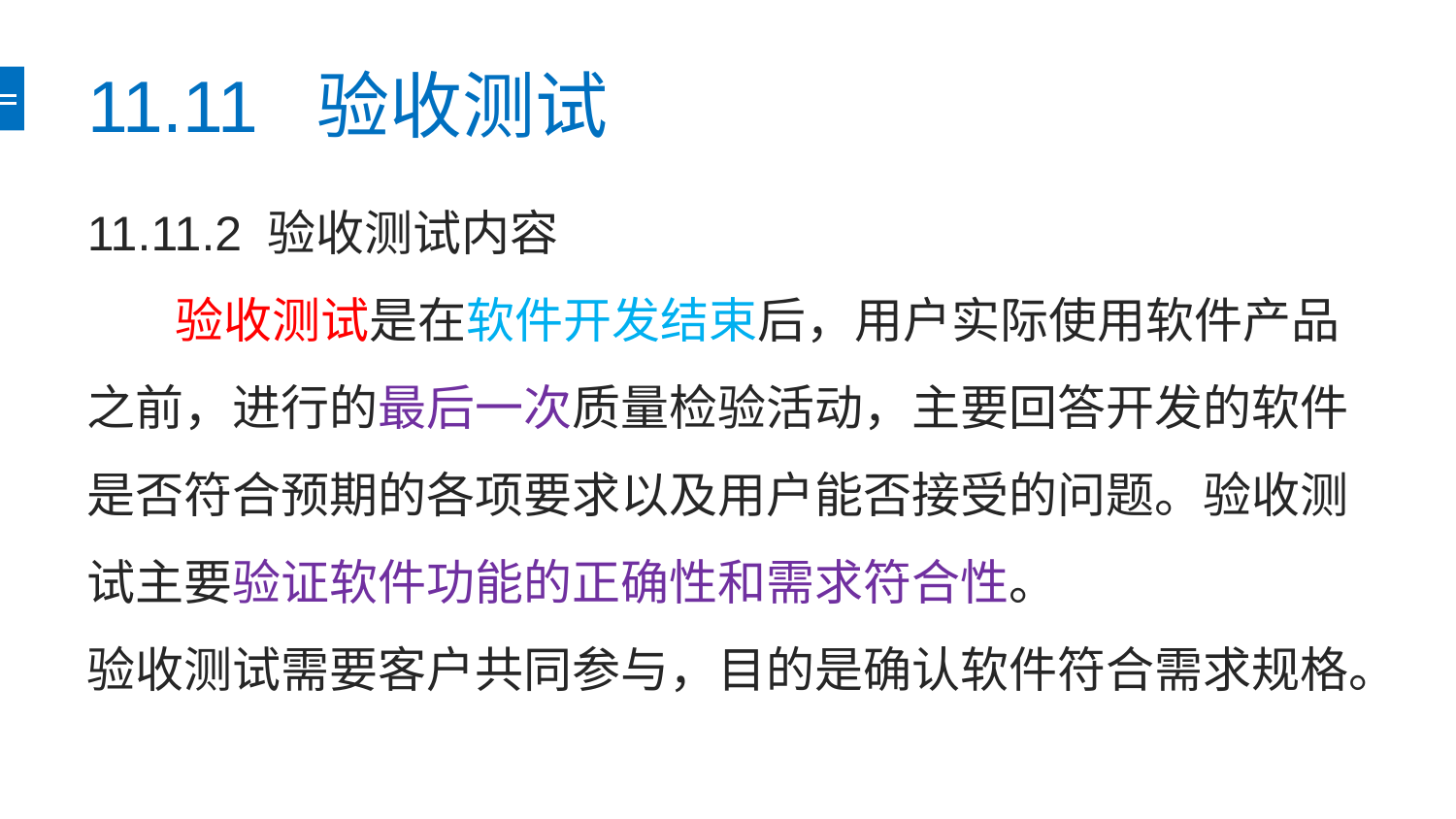

# 11.11  验收测试
11.11.2 验收测试内容
       验收测试是在软件开发结束后，用户实际使用软件产品之前，进行的最后一次质量检验活动，主要回答开发的软件是否符合预期的各项要求以及用户能否接受的问题。验收测试主要验证软件功能的正确性和需求符合性。
验收测试需要客户共同参与，目的是确认软件符合需求规格。